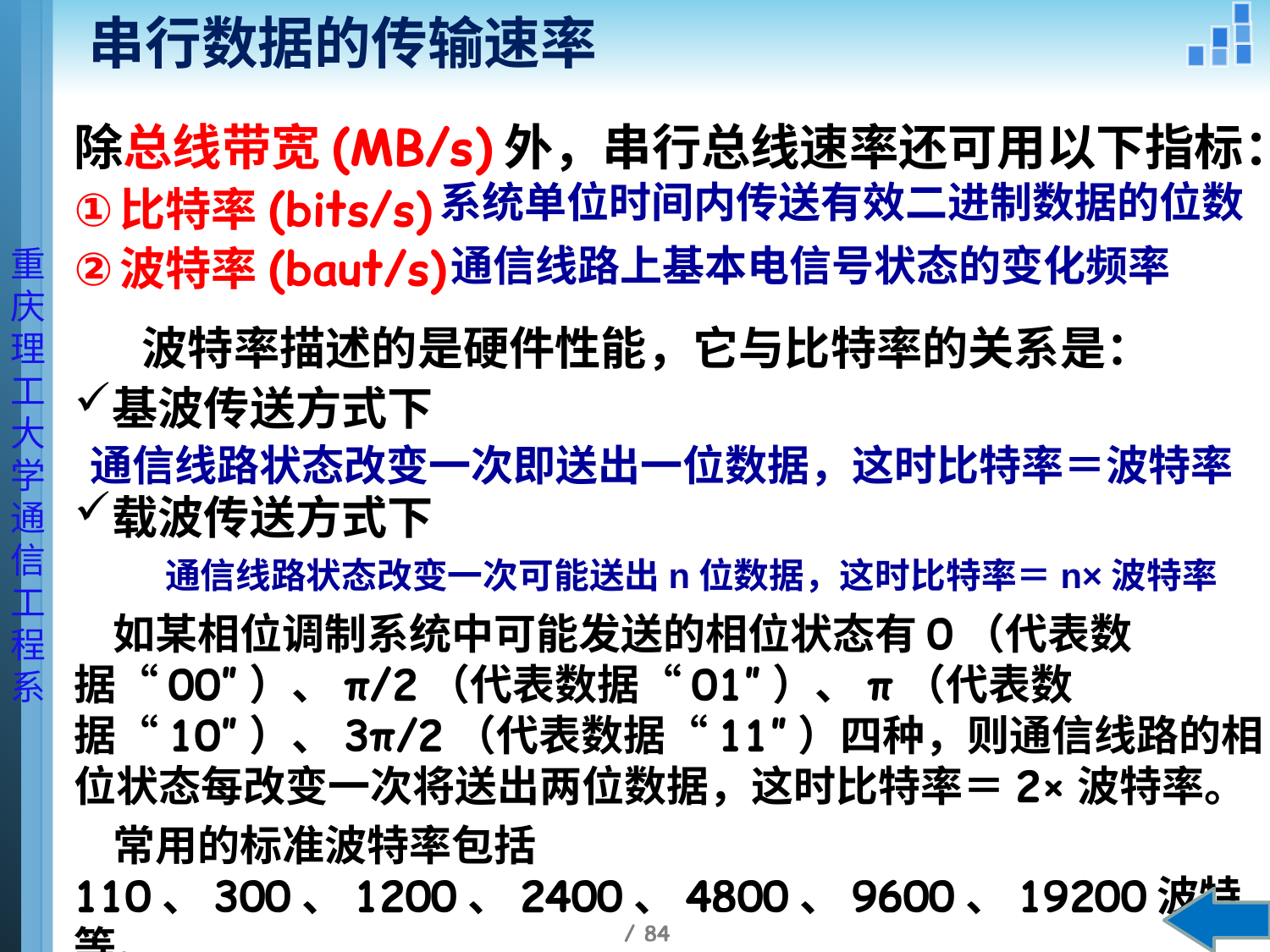

# 串行数据的传输速率
除总线带宽(MB/s)外，串行总线速率还可用以下指标：
比特率(bits/s)
波特率(baut/s)
     波特率描述的是硬件性能，它与比特率的关系是：
基波传送方式下

载波传送方式下

   如某相位调制系统中可能发送的相位状态有0（代表数据“00”）、π/2（代表数据“01”）、π（代表数据“10”）、3π/2（代表数据“11”）四种，则通信线路的相位状态每改变一次将送出两位数据，这时比特率＝2×波特率。
   常用的标准波特率包括110、300、1200、2400、4800、9600、19200波特等。
系统单位时间内传送有效二进制数据的位数
通信线路上基本电信号状态的变化频率
通信线路状态改变一次即送出一位数据，这时比特率＝波特率
通信线路状态改变一次可能送出n位数据，这时比特率＝n×波特率

63
/ 84